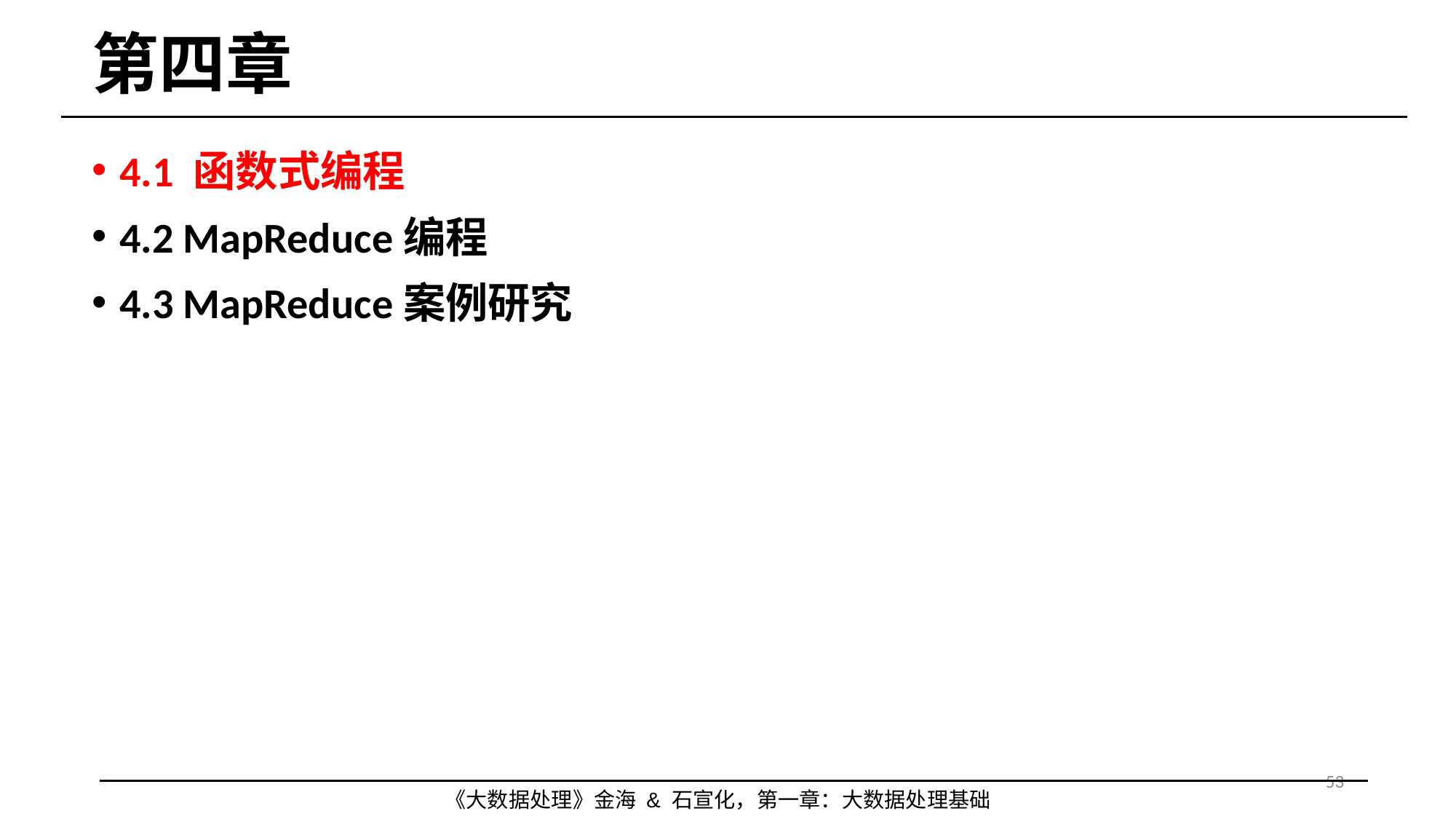

# 第四章
4.1 函数式编程
4.2 MapReduce编程
4.3 MapReduce案例研究
53